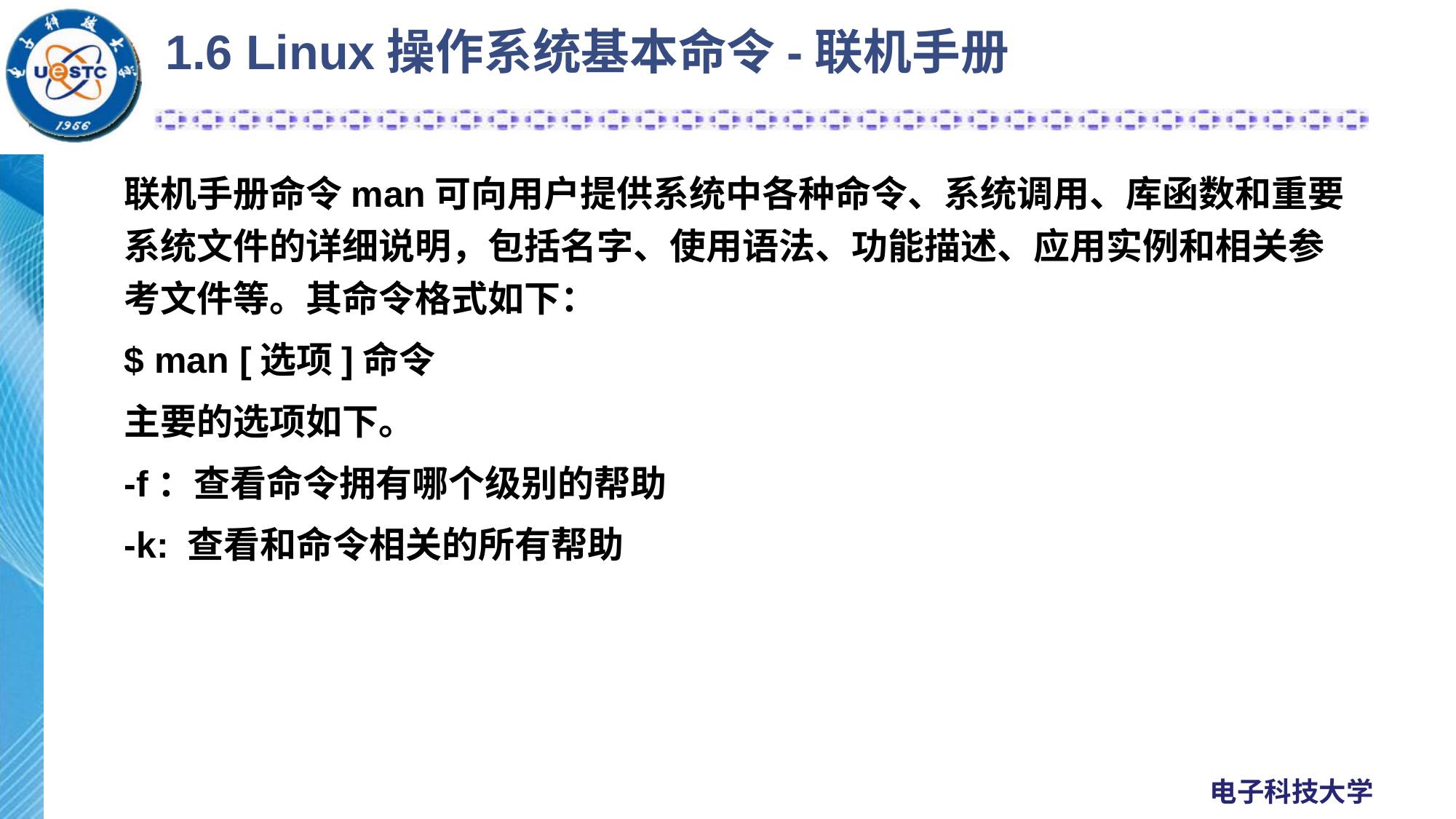

# 1.6 Linux操作系统基本命令-联机手册
联机手册命令man可向用户提供系统中各种命令、系统调用、库函数和重要系统文件的详细说明，包括名字、使用语法、功能描述、应用实例和相关参考文件等。其命令格式如下：
$ man [选项]命令
主要的选项如下。
-f：查看命令拥有哪个级别的帮助
-k: 查看和命令相关的所有帮助